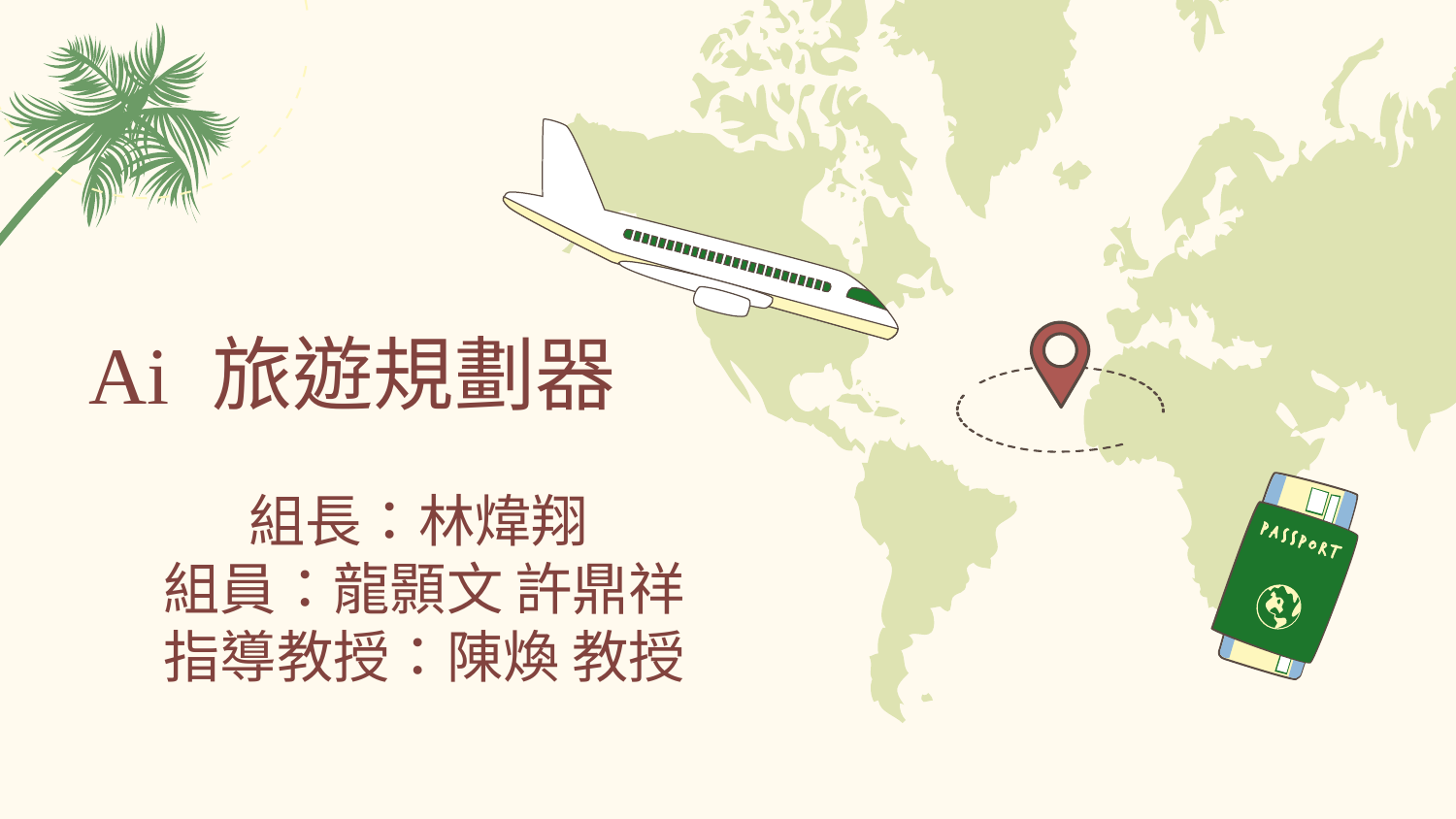

# Ai 旅遊規劃器

組長：林煒翔
組員：龍顥文 許鼎祥
指導教授：陳煥 教授